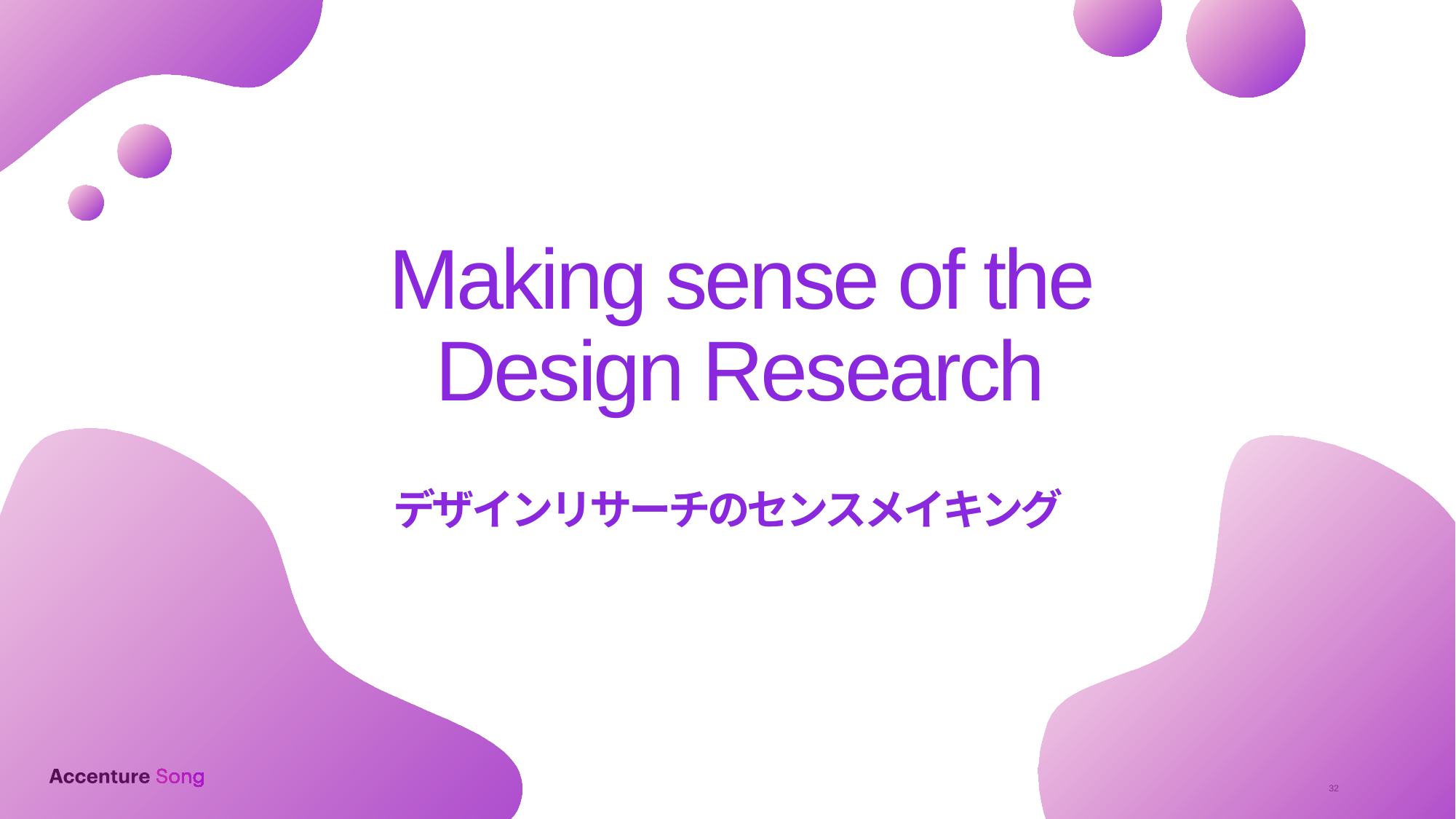

Making sense of the Design Research

デザインリサーチのセンスメイキング
32